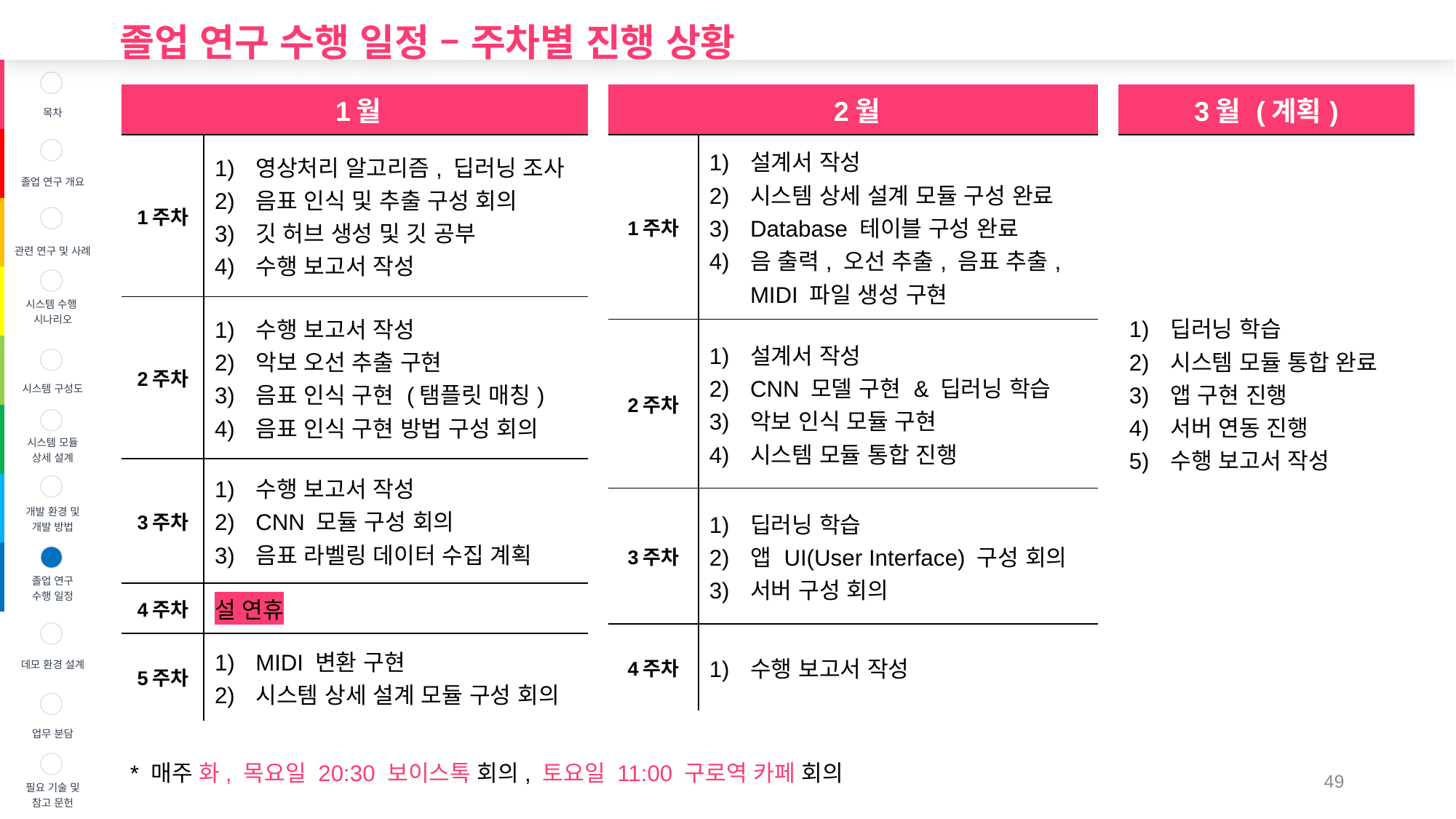

졸업 연구 수행 일정 – 주차별 진행 상황
|  | 목차 |
| --- | --- |
|  | 졸업 연구 개요 |
|  | 관련 연구 및 사례 |
|  | 시스템 수행 시나리오 |
|  | 시스템 구성도 |
|  | 시스템 모듈 상세 설계 |
|  | 개발 환경 및 개발 방법 |
|  | 졸업 연구 수행 일정 |
|  | 데모 환경 설계 |
|  | 업무 분담 |
|  | 필요 기술 및 참고 문헌 |

| 1월 |  |
| --- | --- |
| 1주차 | 영상처리 알고리즘, 딥러닝 조사 음표 인식 및 추출 구성 회의 깃 허브 생성 및 깃 공부 수행 보고서 작성 |
| 2주차 | 수행 보고서 작성 악보 오선 추출 구현 음표 인식 구현 (탬플릿 매칭) 음표 인식 구현 방법 구성 회의 |
| 3주차 | 수행 보고서 작성 CNN 모듈 구성 회의 음표 라벨링 데이터 수집 계획 |
| 4주차 | 설 연휴 |
| 5주차 | MIDI 변환 구현 시스템 상세 설계 모듈 구성 회의 |
| 2월 |  |
| --- | --- |
| 1주차 | 설계서 작성 시스템 상세 설계 모듈 구성 완료 Database 테이블 구성 완료 음 출력, 오선 추출, 음표 추출, MIDI 파일 생성 구현 |
| 2주차 | 설계서 작성 CNN 모델 구현 & 딥러닝 학습 악보 인식 모듈 구현 시스템 모듈 통합 진행 |
| 3주차 | 딥러닝 학습 앱 UI(User Interface) 구성 회의 서버 구성 회의 |
| 4주차 | 수행 보고서 작성 |
| 3월 (계획) |
| --- |
| 딥러닝 학습 시스템 모듈 통합 완료 앱 구현 진행 서버 연동 진행 수행 보고서 작성 |

* 매주 화, 목요일 20:30 보이스톡 회의, 토요일 11:00 구로역 카페 회의
49